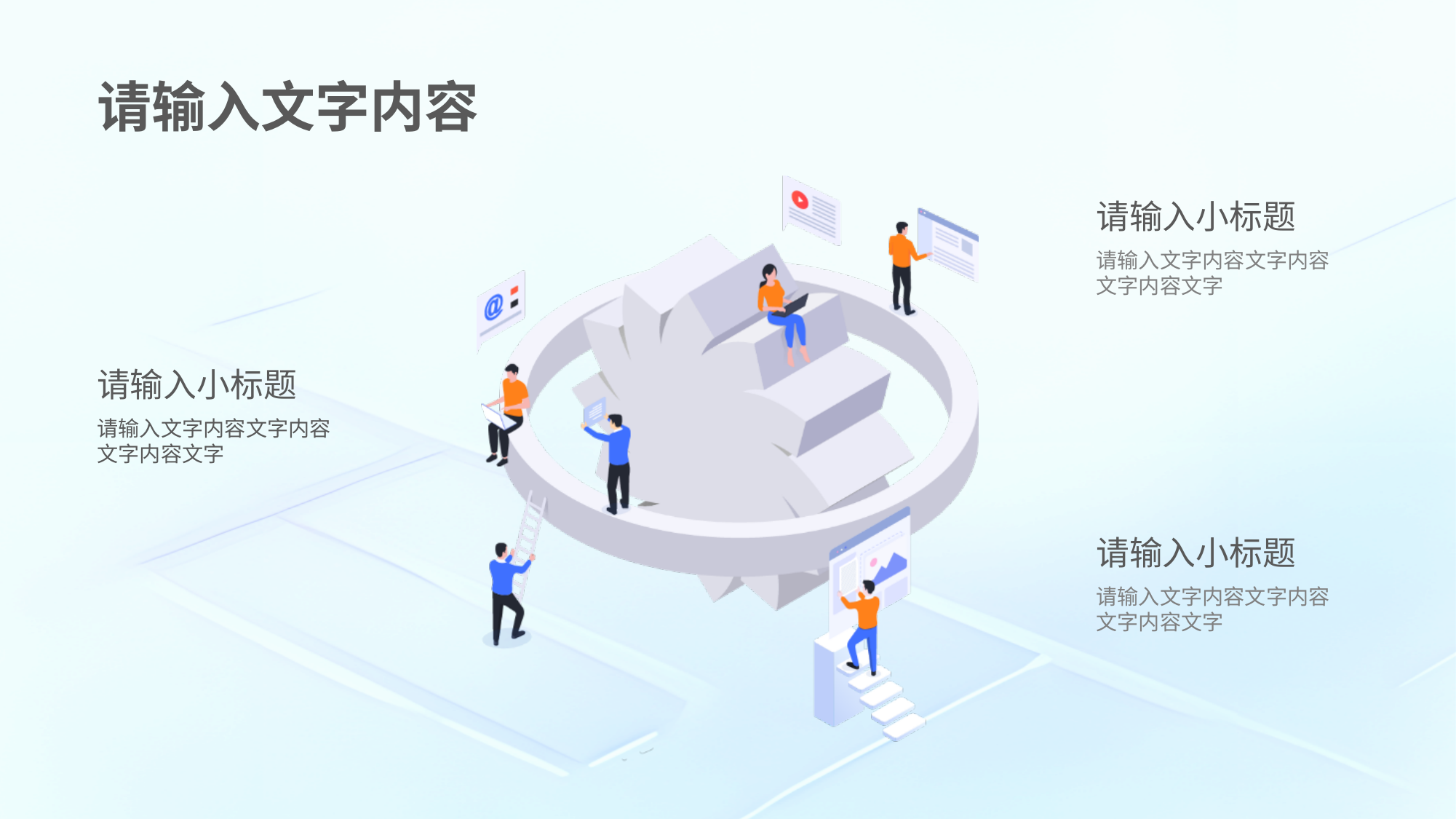

请输入文字内容
请输入小标题
请输入文字内容文字内容
文字内容文字
请输入小标题
请输入文字内容文字内容
文字内容文字
请输入小标题
请输入文字内容文字内容
文字内容文字